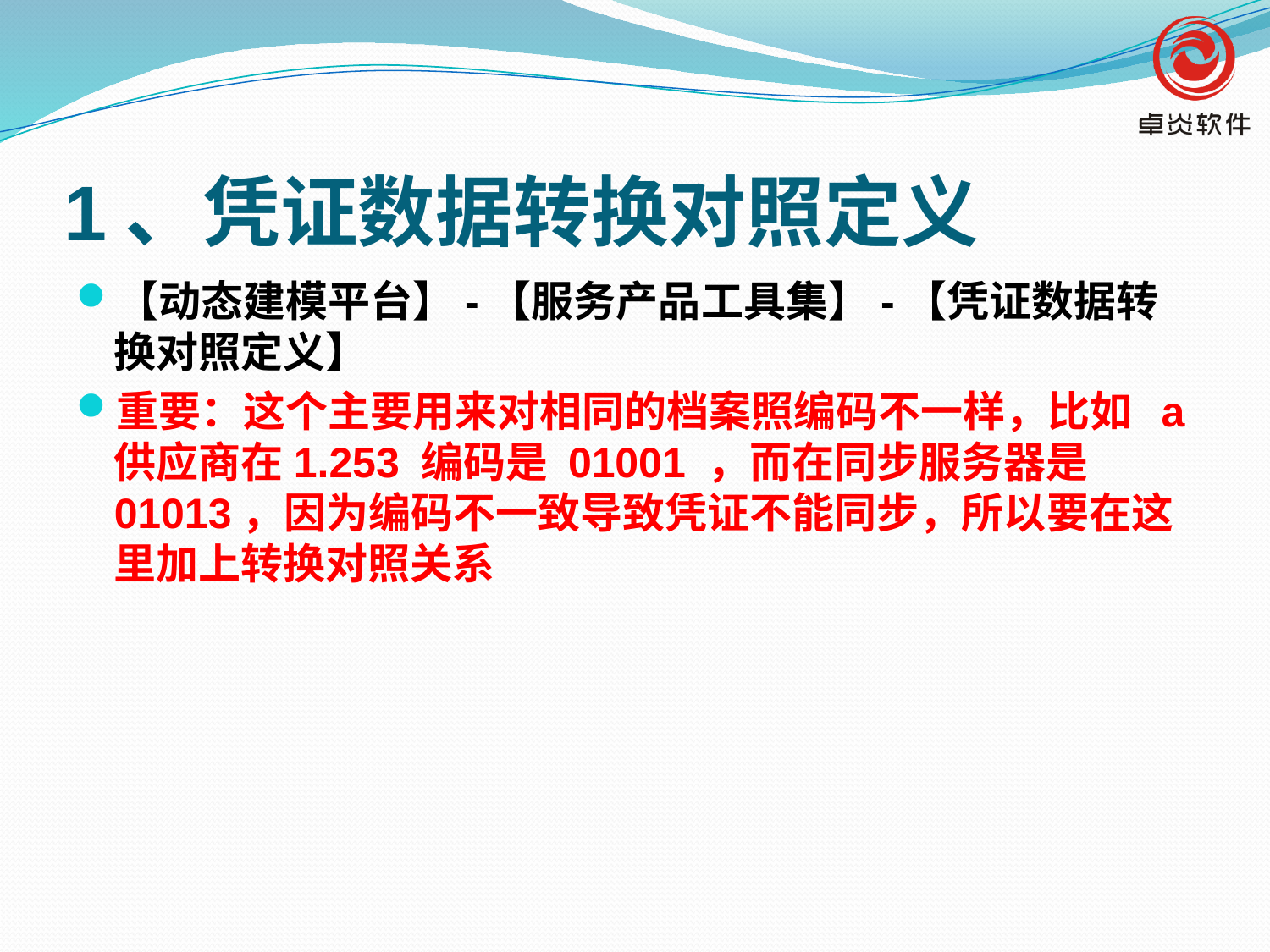

# 1、凭证数据转换对照定义
【动态建模平台】-【服务产品工具集】-【凭证数据转换对照定义】
重要：这个主要用来对相同的档案照编码不一样，比如  a供应商在1.253 编码是 01001 ，而在同步服务器是 01013，因为编码不一致导致凭证不能同步，所以要在这里加上转换对照关系